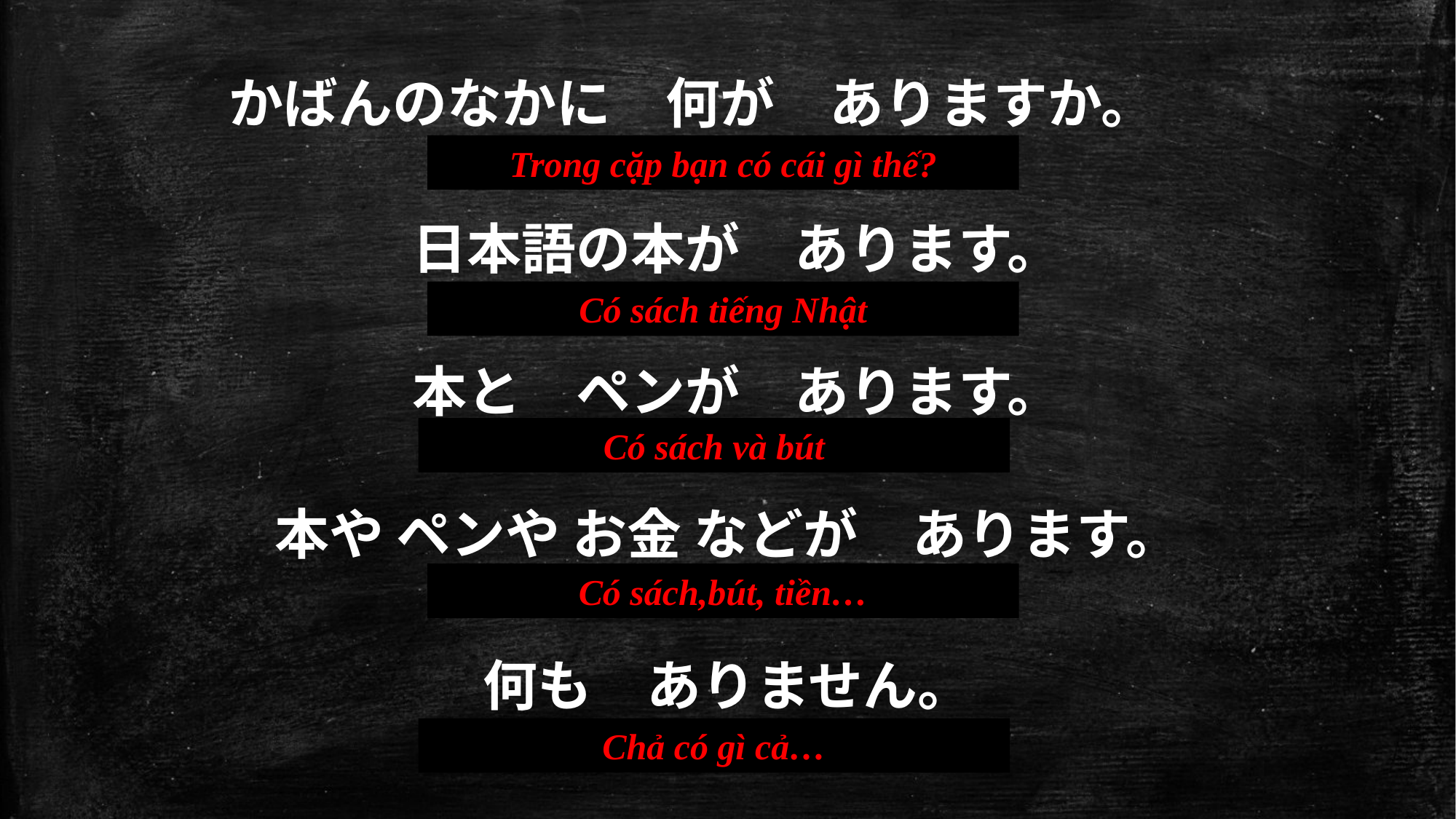

かばんのなかに　何が　ありますか。
Trong cặp bạn có cái gì thế?
日本語の本が　あります。
Có sách tiếng Nhật
本と　ペンが　あります。
Có sách và bút
本や ペンや お金 などが　あります。
Có sách,bút, tiền…
何も　ありません。
Chả có gì cả…